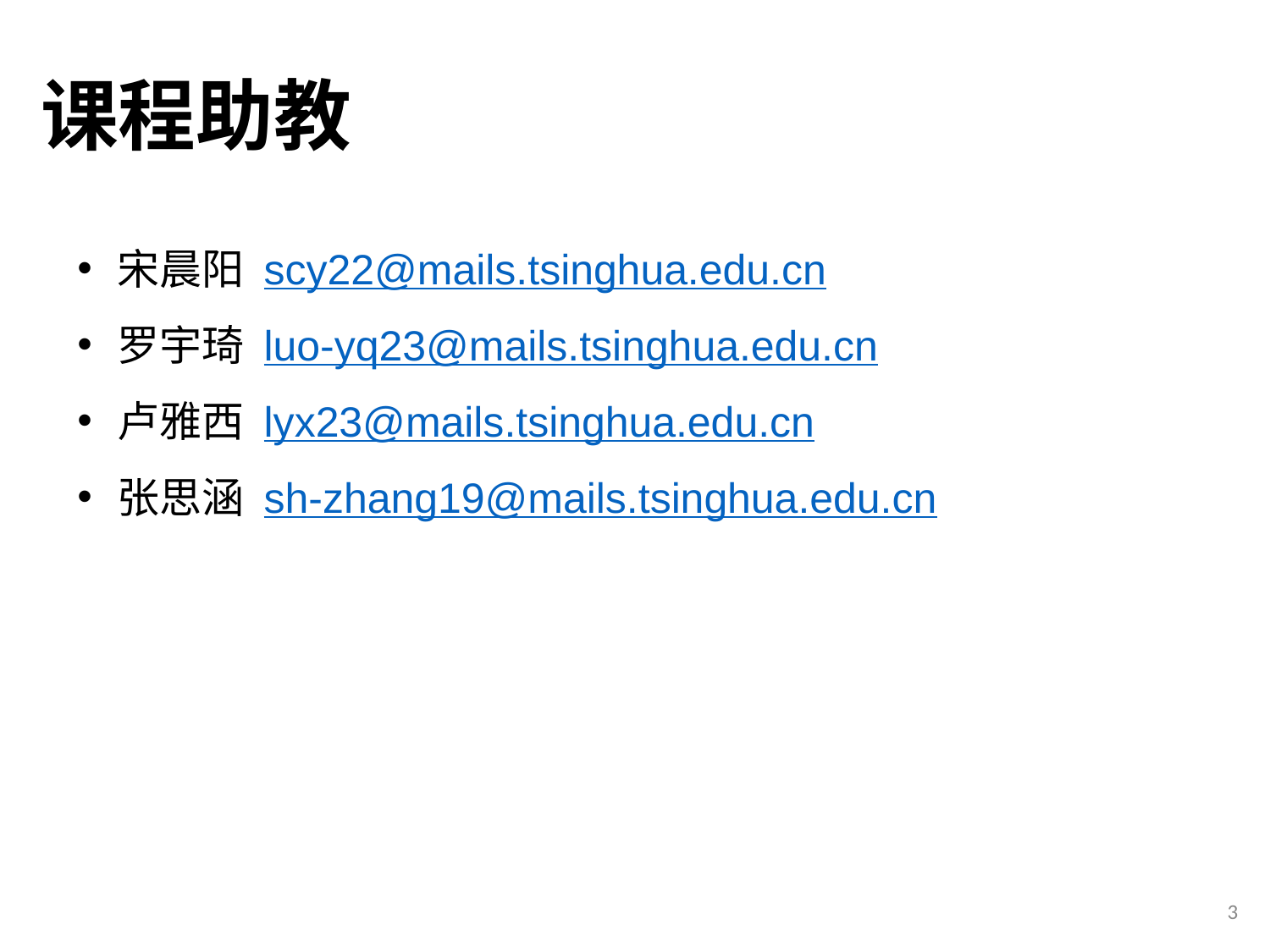

# 课程助教
宋晨阳 scy22@mails.tsinghua.edu.cn
罗宇琦 luo-yq23@mails.tsinghua.edu.cn
卢雅西 lyx23@mails.tsinghua.edu.cn
张思涵 sh-zhang19@mails.tsinghua.edu.cn

3